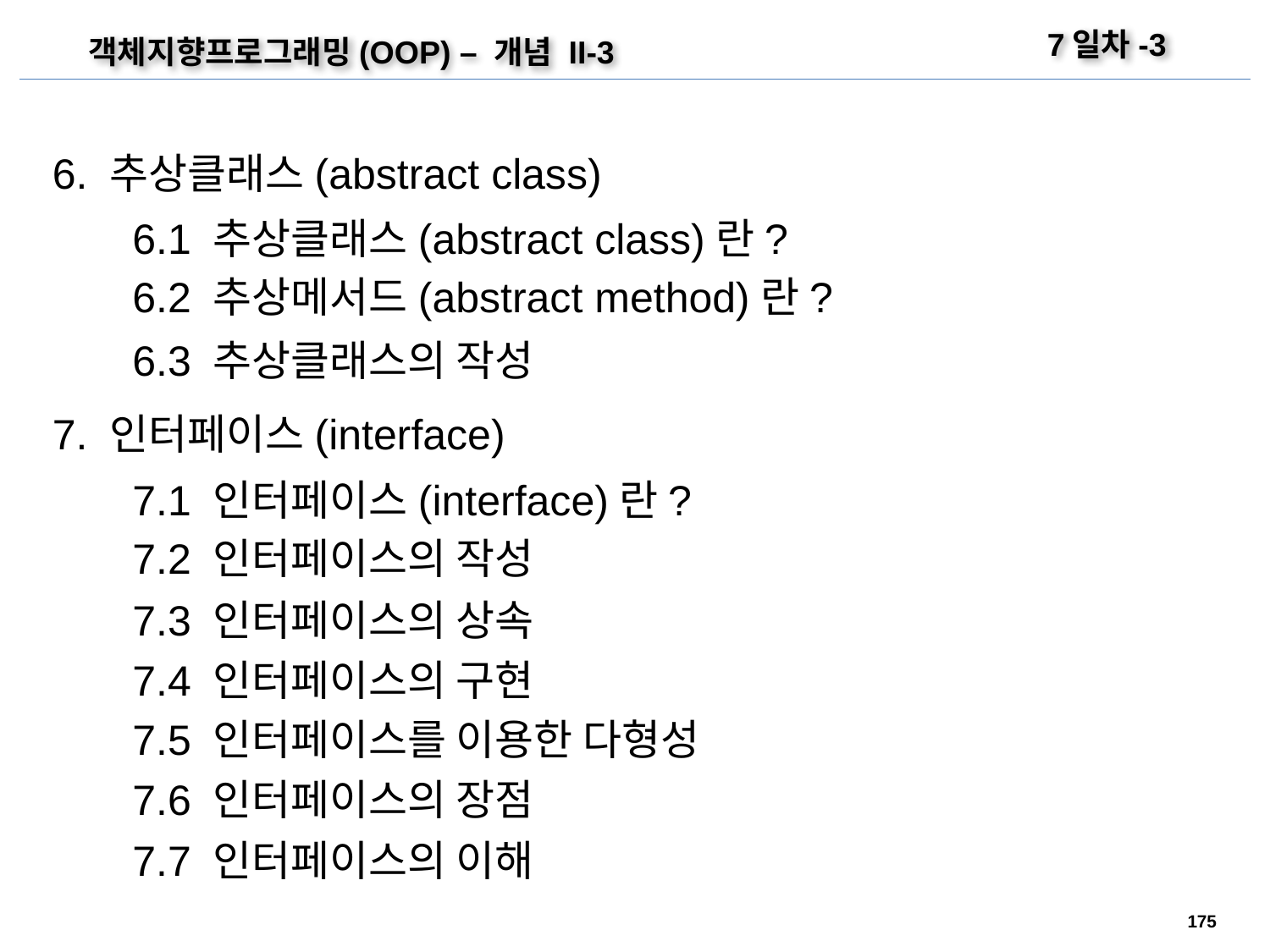

7일차-3
객체지향프로그래밍(OOP) – 개념 II-3
6. 추상클래스(abstract class)
6.1 추상클래스(abstract class)란?
6.2 추상메서드(abstract method)란?
6.3 추상클래스의 작성
7. 인터페이스(interface)
7.1 인터페이스(interface)란?
7.2 인터페이스의 작성
7.3 인터페이스의 상속
7.4 인터페이스의 구현
7.5 인터페이스를 이용한 다형성
7.6 인터페이스의 장점
7.7 인터페이스의 이해